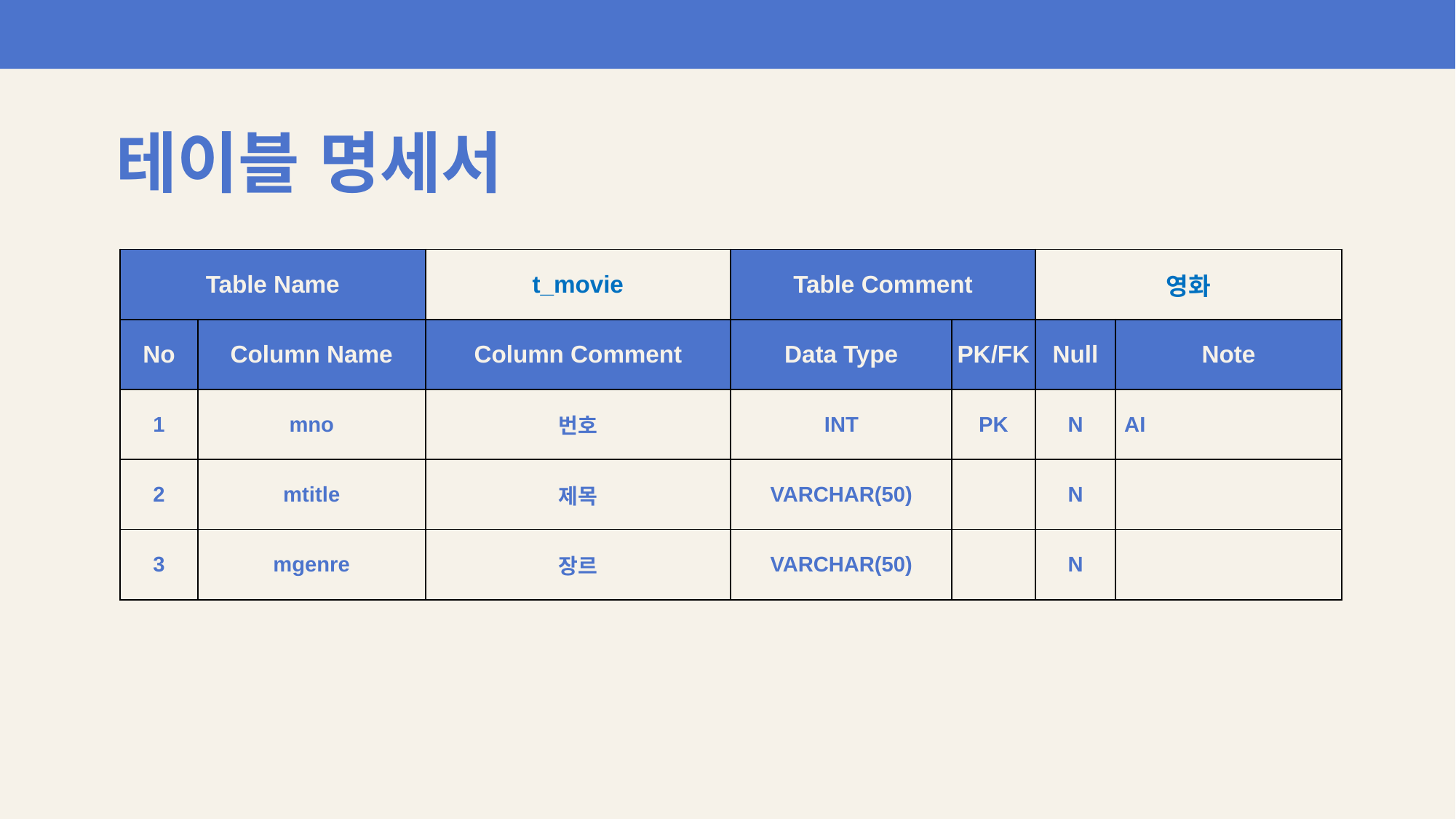

테이블 명세서
| Table Name |  | t\_movie | Table Comment |  | 영화 |  |
| --- | --- | --- | --- | --- | --- | --- |
| No | Column Name | Column Comment | Data Type | PK/FK | Null | Note |
| 1 | mno | 번호 | INT | PK | N | AI |
| 2 | mtitle | 제목 | VARCHAR(50) |  | N |  |
| 3 | mgenre | 장르 | VARCHAR(50) |  | N |  |